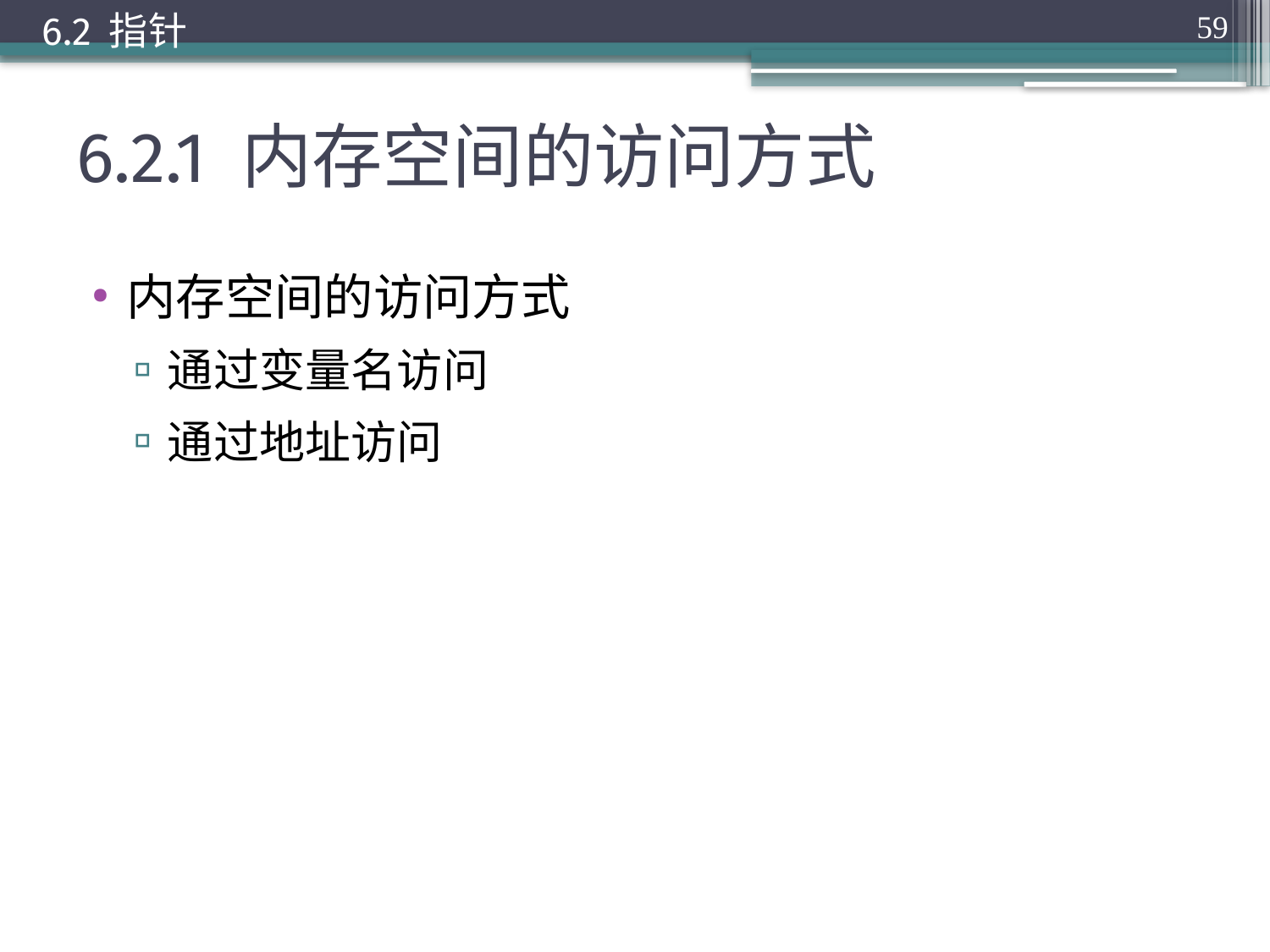

6.2 指针
59
# 6.2.1 内存空间的访问方式
内存空间的访问方式
通过变量名访问
通过地址访问